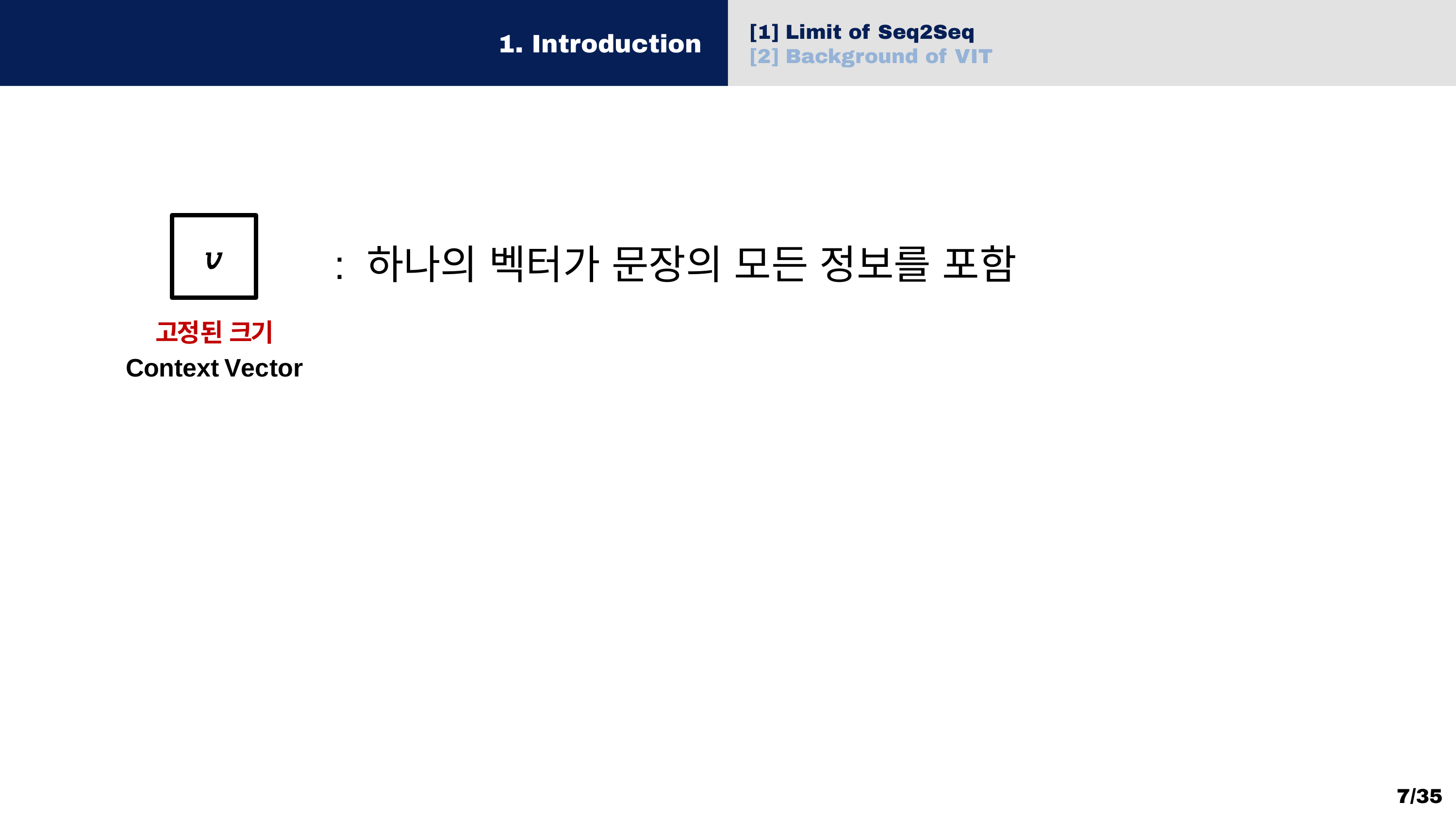

[1] Limit of Seq2Seq
[2] Background of VIT
1. Introduction
𝑣
: 하나의 벡터가 문장의 모든 정보를 포함
고정된 크기
Context Vector